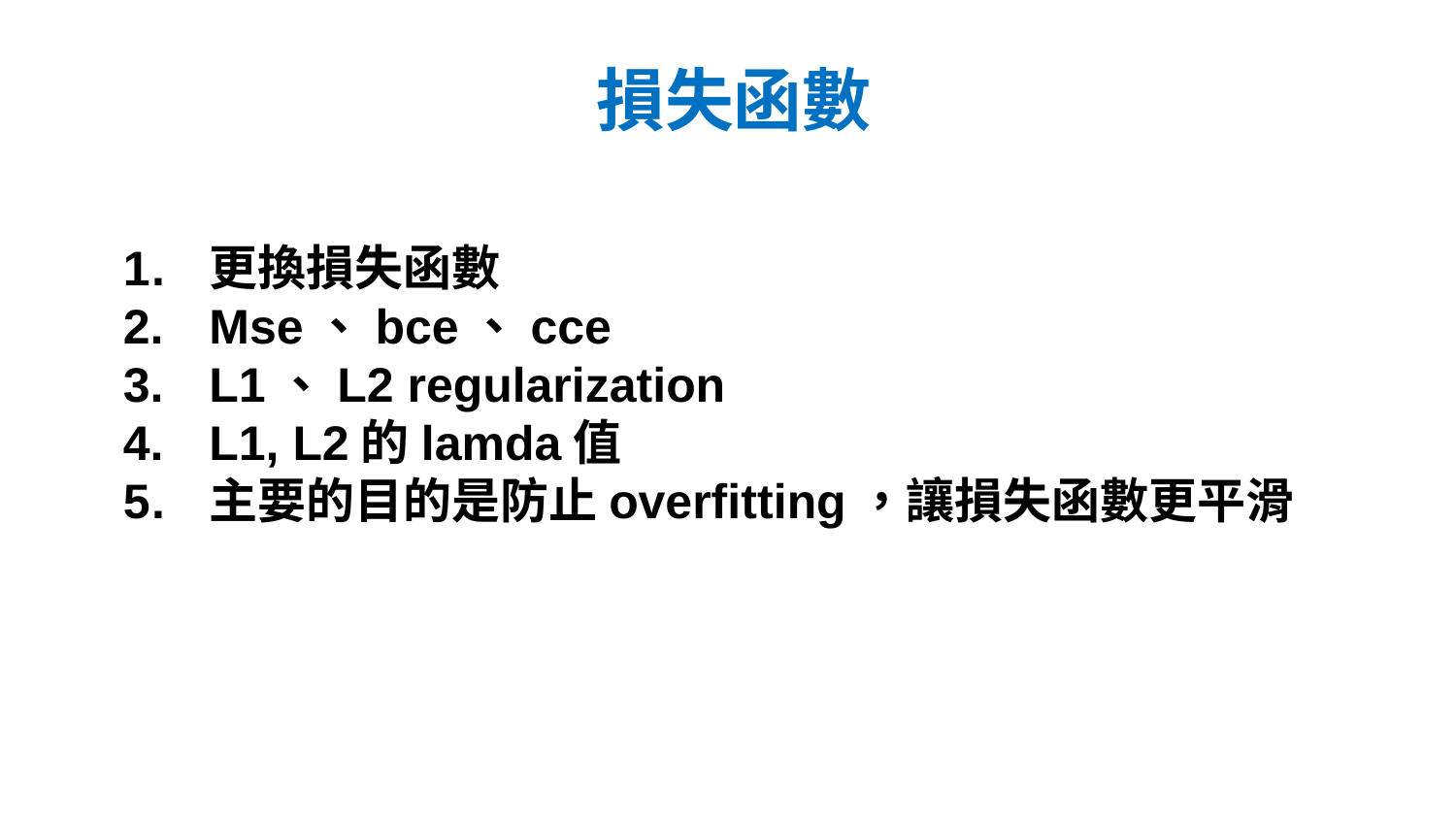

# 損失函數
更換損失函數
Mse、bce、cce
L1、L2 regularization
L1, L2的lamda值
主要的目的是防止overfitting，讓損失函數更平滑